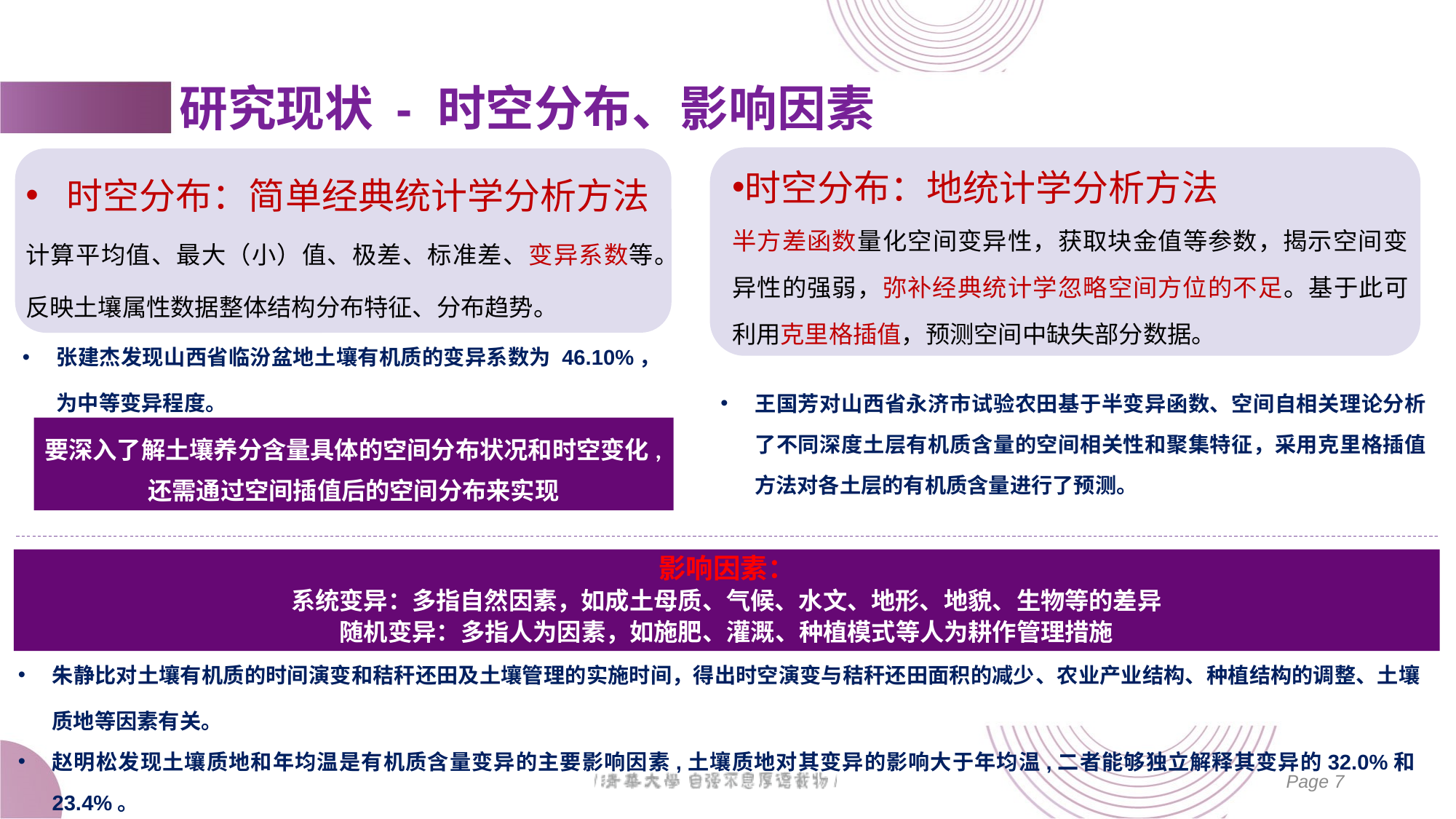

# 研究现状 - 时空分布、影响因素
时空分布：简单经典统计学分析方法
计算平均值、最大（小）值、极差、标准差、变异系数等。反映土壤属性数据整体结构分布特征、分布趋势。
时空分布：地统计学分析方法
半方差函数量化空间变异性，获取块金值等参数，揭示空间变异性的强弱，弥补经典统计学忽略空间方位的不足。基于此可利用克里格插值，预测空间中缺失部分数据。

张建杰发现山西省临汾盆地土壤有机质的变异系数为 46.10%，为中等变异程度。
王国芳对山西省永济市试验农田基于半变异函数、空间自相关理论分析了不同深度土层有机质含量的空间相关性和聚集特征，采用克里格插值方法对各土层的有机质含量进行了预测。
要深入了解土壤养分含量具体的空间分布状况和时空变化,还需通过空间插值后的空间分布来实现
影响因素：
系统变异：多指自然因素，如成土母质、气候、水文、地形、地貌、生物等的差异
随机变异：多指人为因素，如施肥、灌溉、种植模式等人为耕作管理措施
朱静比对土壤有机质的时间演变和秸秆还田及土壤管理的实施时间，得出时空演变与秸秆还田面积的减少、农业产业结构、种植结构的调整、土壤质地等因素有关。
赵明松发现土壤质地和年均温是有机质含量变异的主要影响因素,土壤质地对其变异的影响大于年均温,二者能够独立解释其变异的32.0%和23.4%。
Page 7